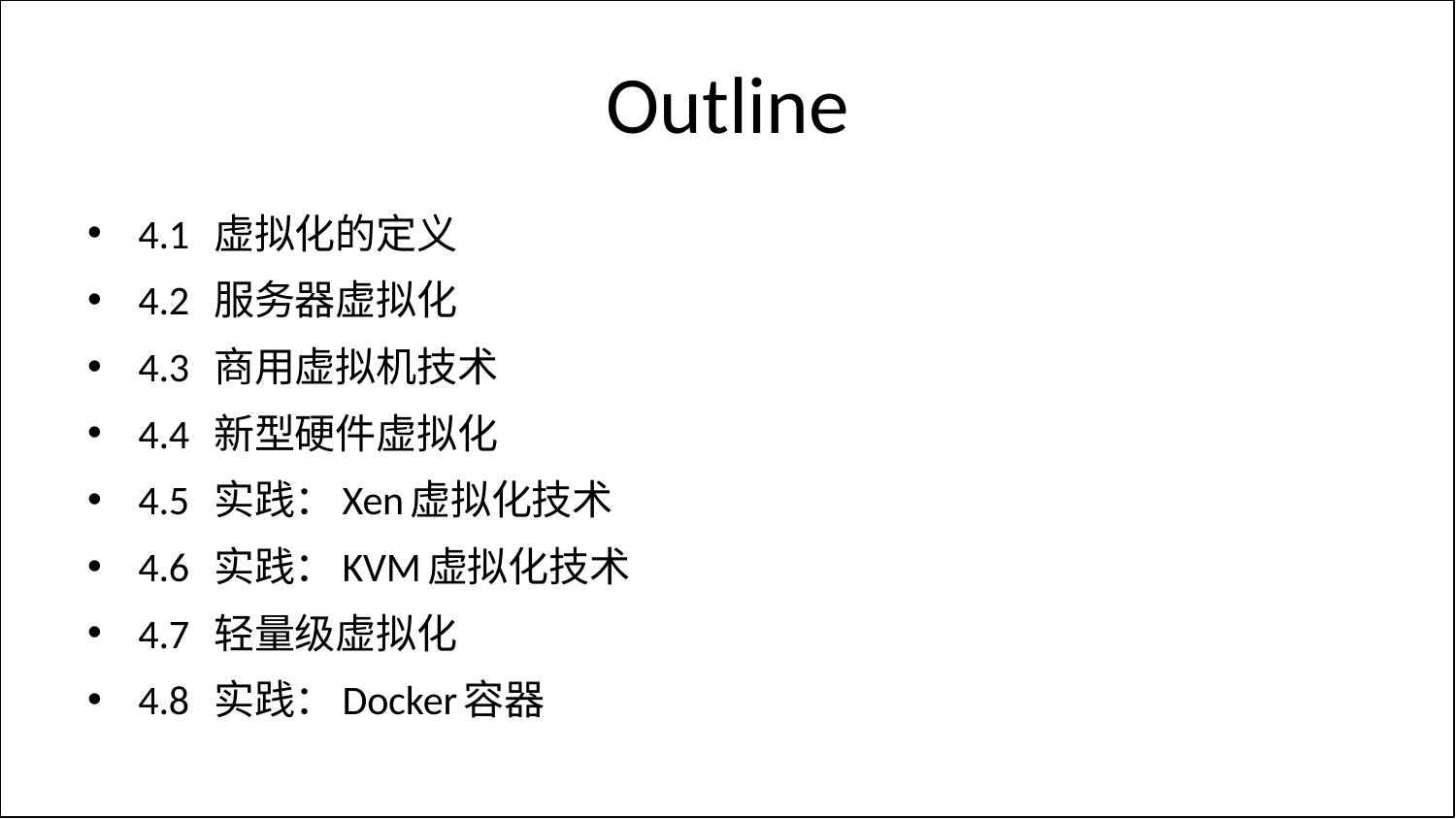

# Outline
4.1  虚拟化的定义
4.2  服务器虚拟化
4.3  商用虚拟机技术
4.4  新型硬件虚拟化
4.5  实践：Xen虚拟化技术
4.6  实践：KVM虚拟化技术
4.7  轻量级虚拟化
4.8  实践：Docker容器

Domain expertise
Data Science
Mathematics
Statistics
Machine Learning
Data engineering